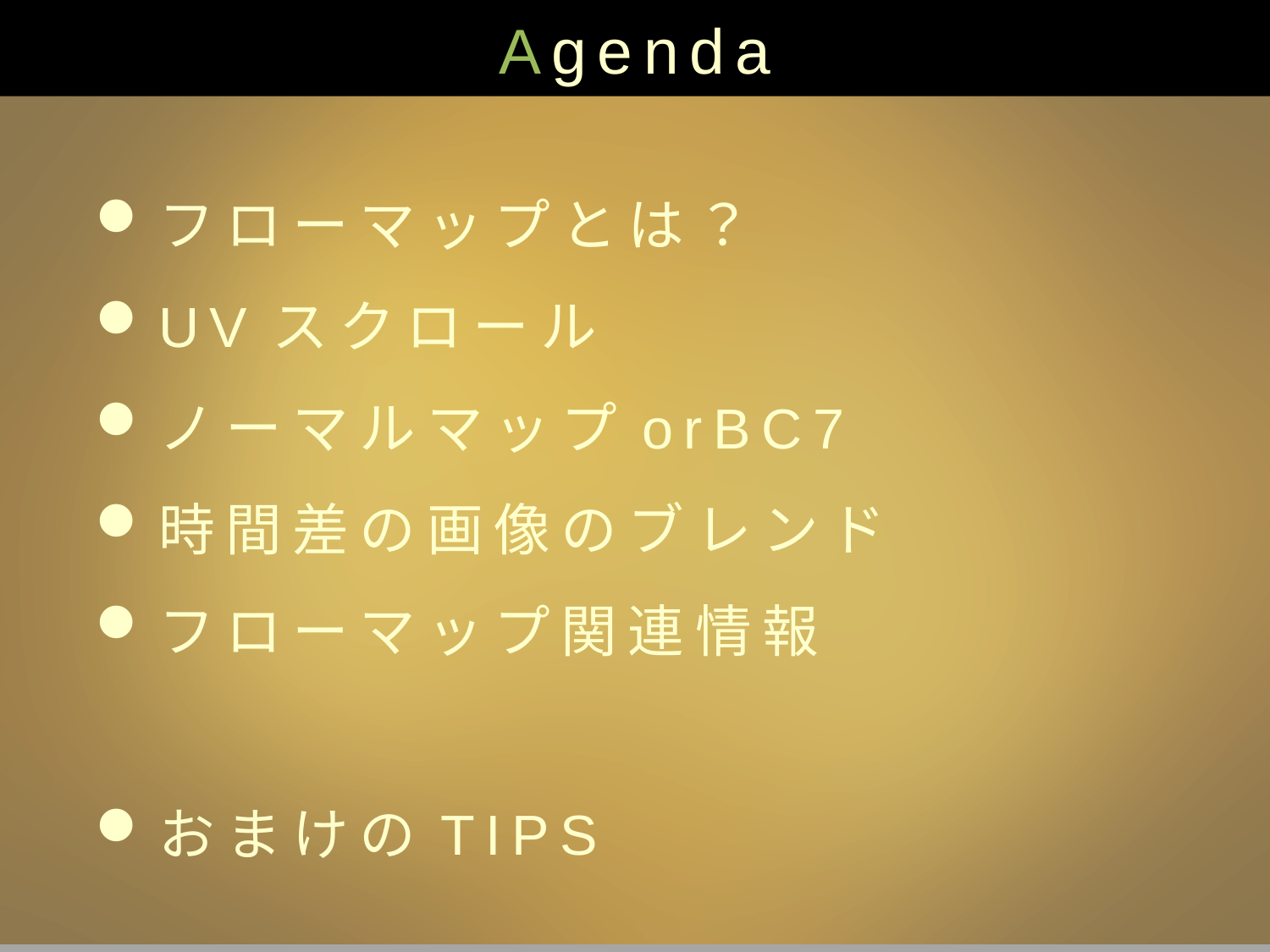

Agenda
フローマップとは？
UVスクロール
ノーマルマップorBC7
時間差の画像のブレンド
フローマップ関連情報

おまけのTIPS